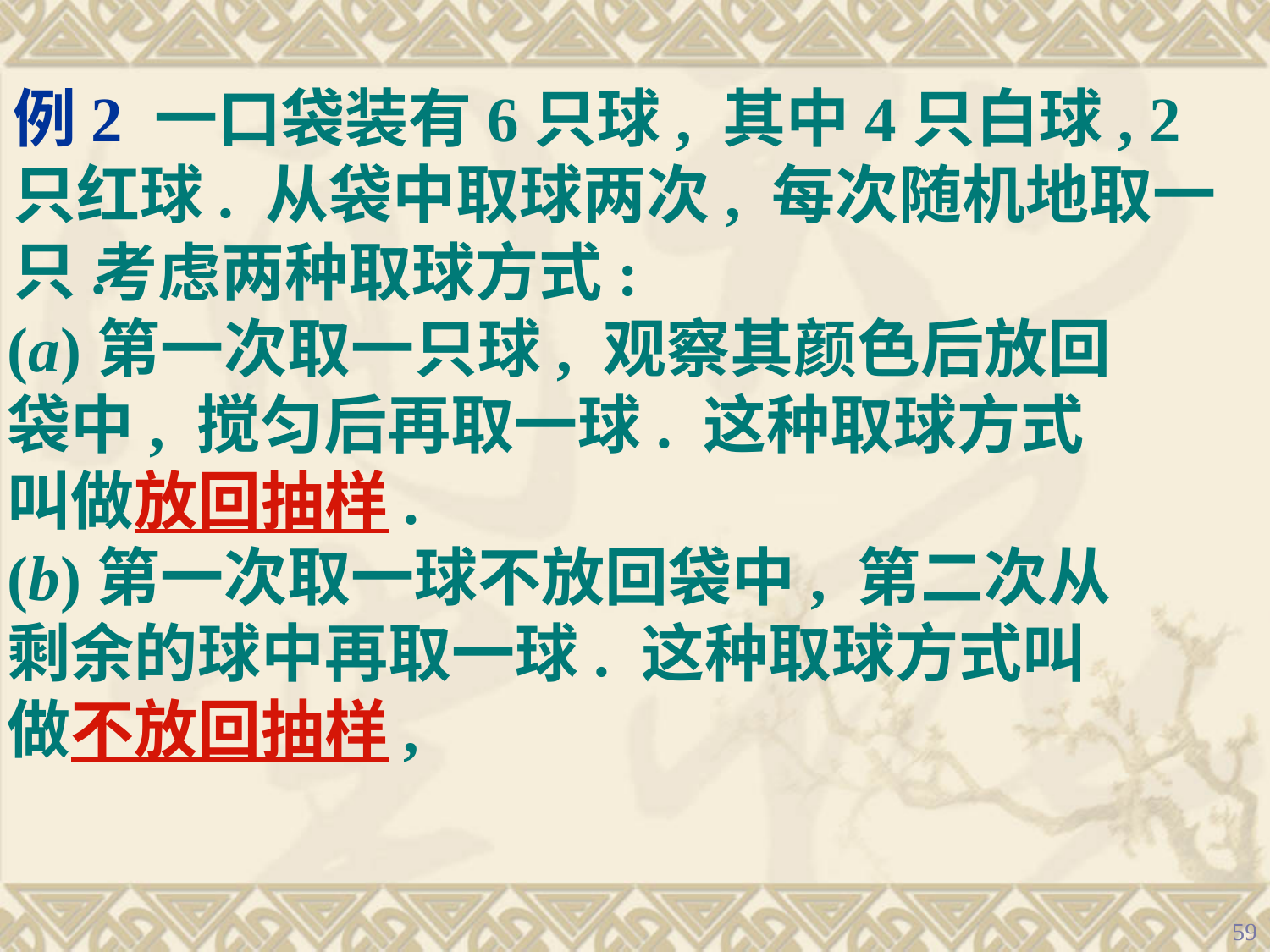

例2 一口袋装有6只球, 其中4只白球, 2只红球. 从袋中取球两次, 每次随机地取一只.
     考虑两种取球方式:
(a)第一次取一只球, 观察其颜色后放回袋中, 搅匀后再取一球. 这种取球方式叫做放回抽样.
(b)第一次取一球不放回袋中, 第二次从剩余的球中再取一球. 这种取球方式叫做不放回抽样,
59